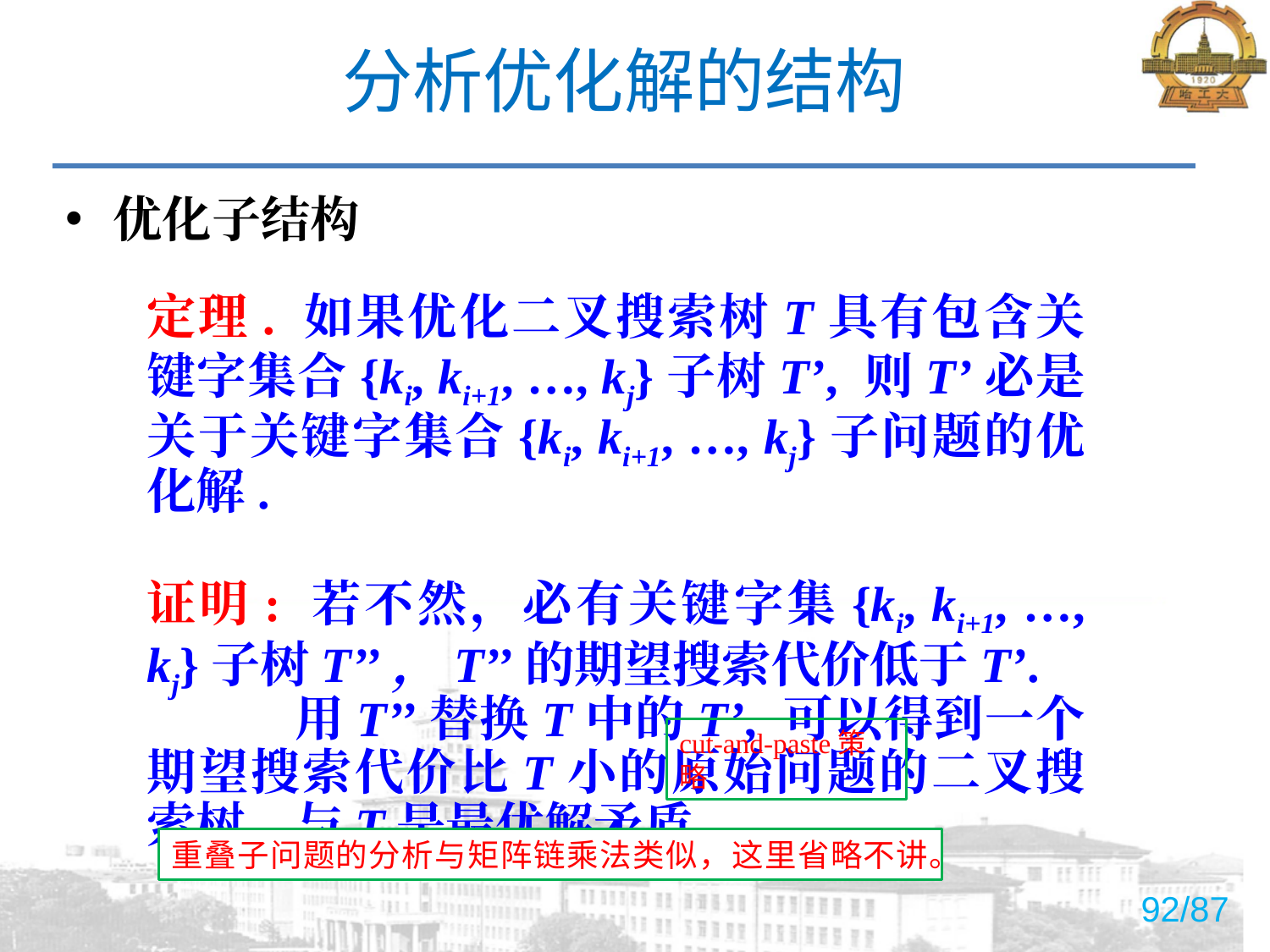

# 分析优化解的结构
优化子结构
定理. 如果优化二叉搜索树T具有包含关键字集合{ki, ki+1, …, kj}子树T’, 则T’必是关于关键字集合{ki, ki+1, …, kj}子问题的优化解.

证明: 若不然，必有关键字集{ki, ki+1, …, kj}子树T’’，T’’的期望搜索代价低于T’.
          用T’’替换T中的T’, 可以得到一个期望搜索代价比T小的原始问题的二叉搜索树, 与T是最优解矛盾。
cut-and-paste策略
重叠子问题的分析与矩阵链乘法类似，这里省略不讲。